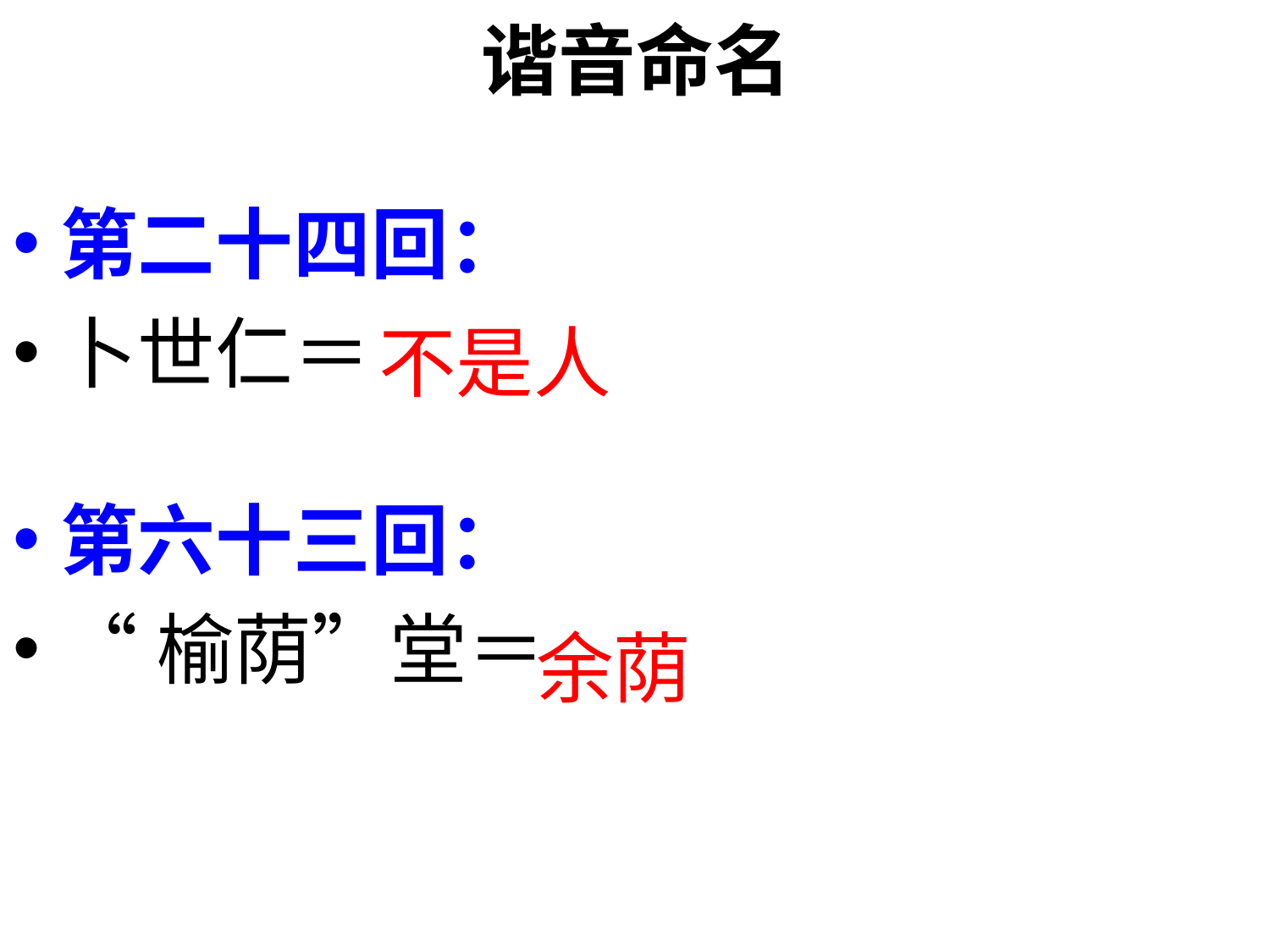

# 谐音命名

第二十四回：
卜世仁＝

第六十三回：
“榆荫”堂＝
不是人
余荫